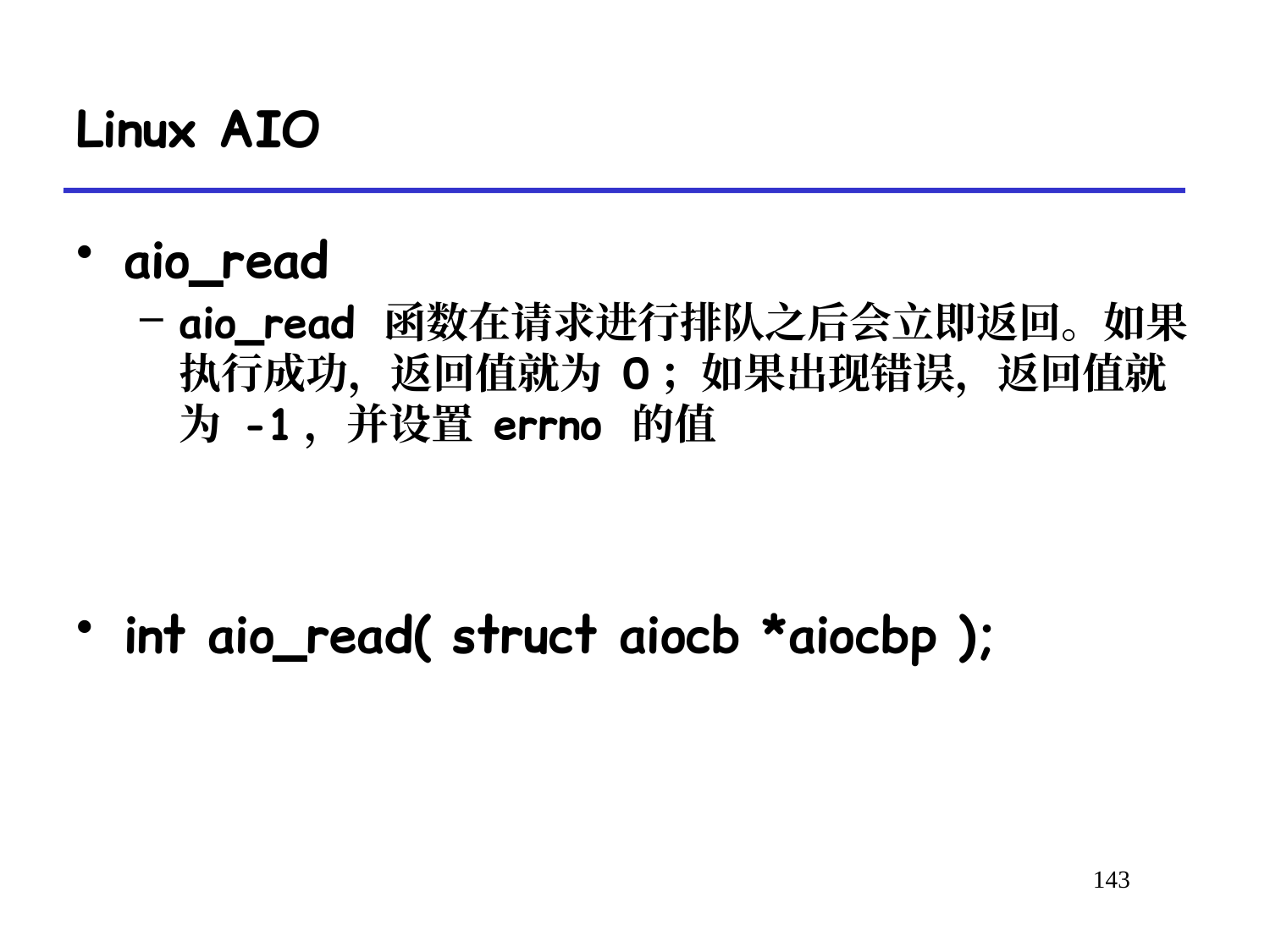

# Linux AIO
aio_read
aio_read 函数在请求进行排队之后会立即返回。如果执行成功，返回值就为 0；如果出现错误，返回值就为 -1，并设置 errno 的值

int aio_read( struct aiocb *aiocbp );
143